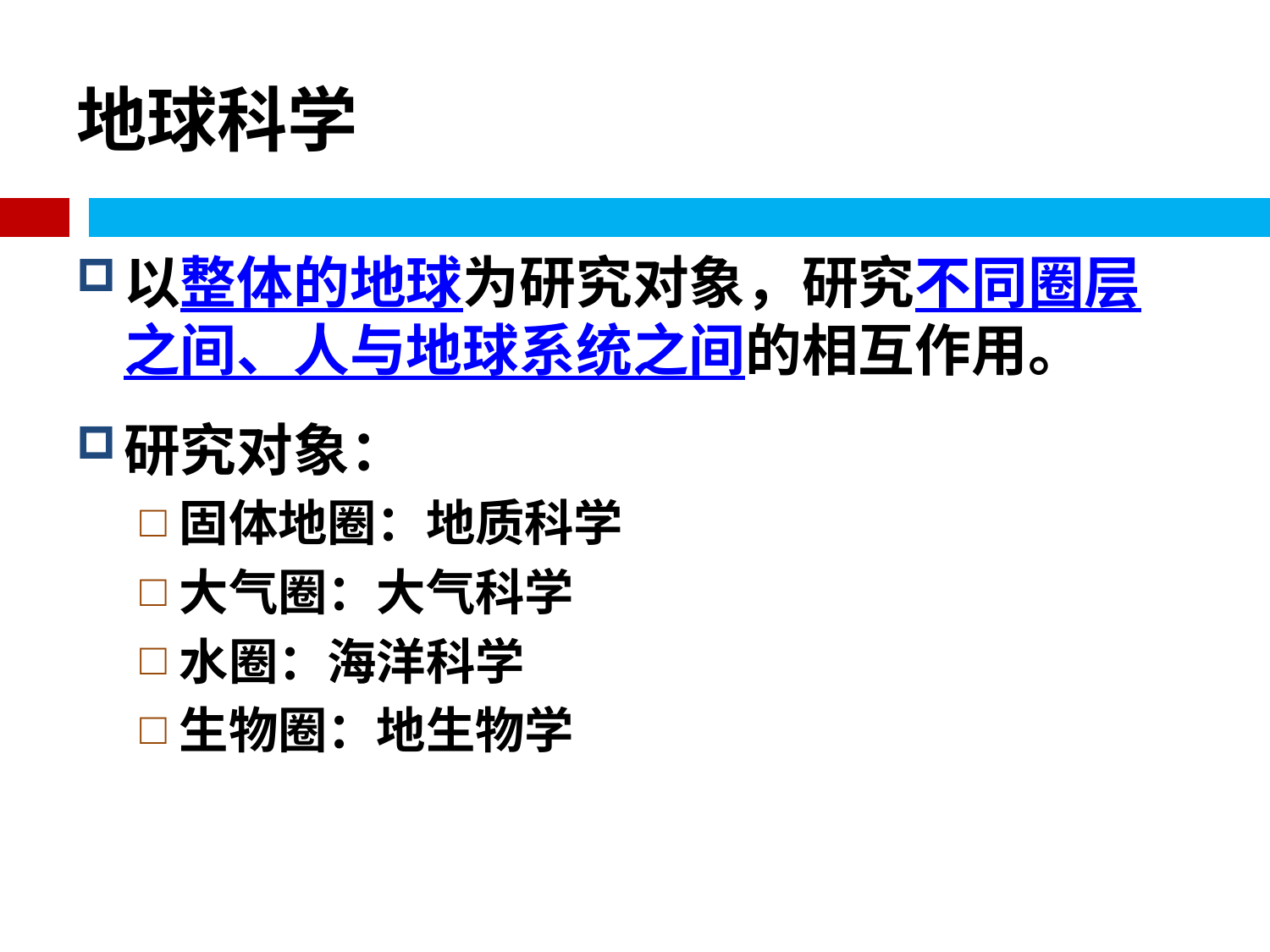

# 地球科学
以整体的地球为研究对象，研究不同圈层之间、人与地球系统之间的相互作用。
研究对象：
固体地圈：地质科学
大气圈：大气科学
水圈：海洋科学
生物圈：地生物学